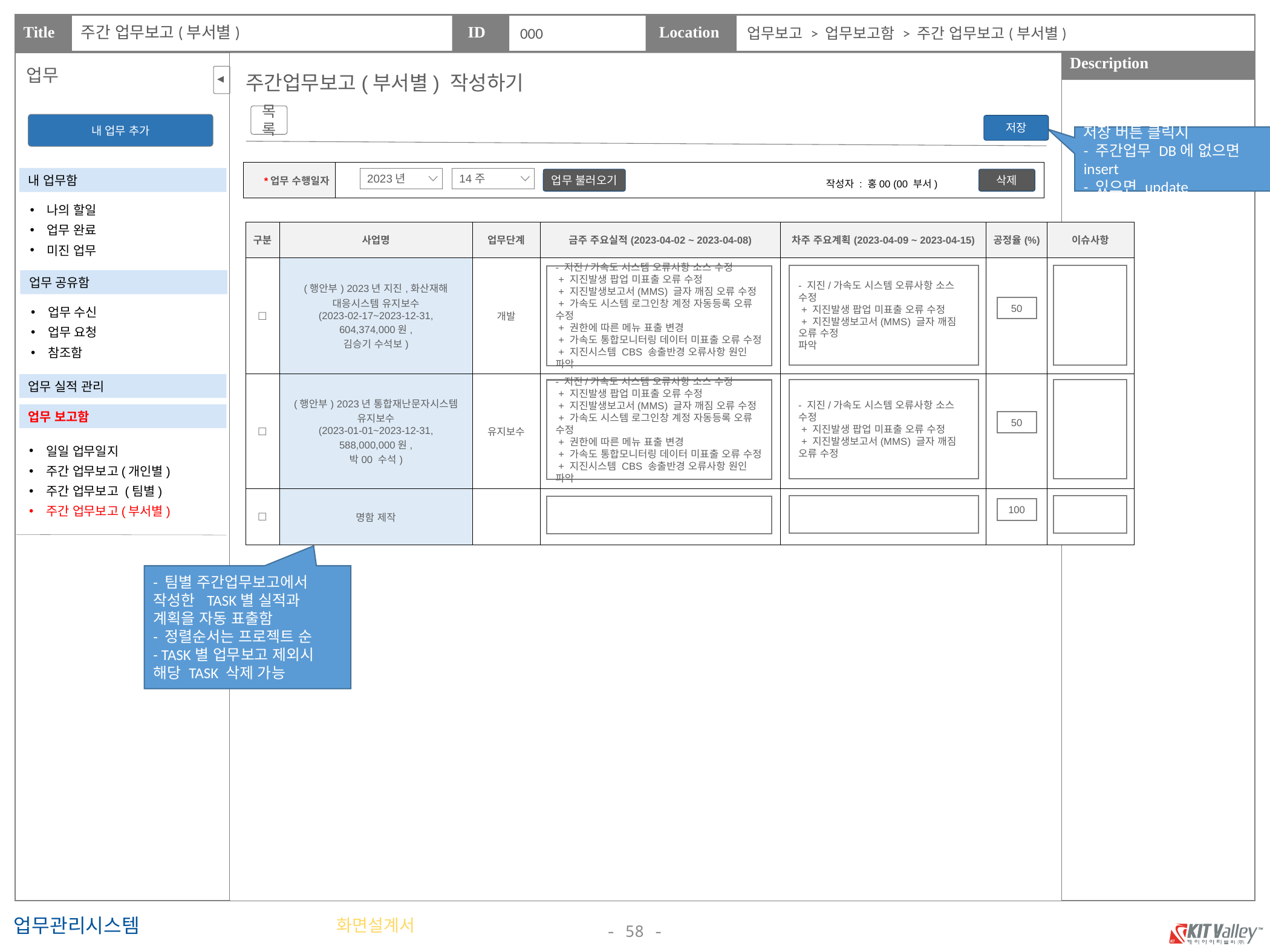

주간 업무보고(부서별)
000
업무보고 > 업무보고함 > 주간 업무보고(부서별)
업무

주간업무보고(부서별) 작성하기

목록
내 업무 추가
저장
저장 버튼 클릭시
- 주간업무 DB에 없으면 insert
- 있으면 update
| \*업무 수행일자 |  |
| --- | --- |
내 업무함
작성자 : 홍00 (00 부서)
2023년

14주

업무 불러오기
삭제
나의 할일
업무 완료
미진 업무
| 구분 | 사업명 | 업무단계 | 금주 주요실적(2023-04-02 ~ 2023-04-08) | 차주 주요계획(2023-04-09 ~ 2023-04-15) | 공정율(%) | 이슈사항 |
| --- | --- | --- | --- | --- | --- | --- |
| □ | (행안부) 2023년 지진,화산재해 대응시스템 유지보수 (2023-02-17~2023-12-31, 604,374,000원, 김승기 수석보) | 개발 |  |  |  |  |
| □ | (행안부) 2023년 통합재난문자시스템 유지보수 (2023-01-01~2023-12-31, 588,000,000원, 박00 수석) | 유지보수 |  |  |  |  |
| □ | 명함 제작 |  |  |  |  |  |
- 지진/가속도 시스템 오류사항 소스 수정
 + 지진발생 팝업 미표출 오류 수정
 + 지진발생보고서(MMS) 글자 깨짐 오류 수정
파악

- 지진/가속도 시스템 오류사항 소스 수정
 + 지진발생 팝업 미표출 오류 수정
 + 지진발생보고서(MMS) 글자 깨짐 오류 수정
 + 가속도 시스템 로그인창 계정 자동등록 오류 수정
 + 권한에 따른 메뉴 표출 변경
 + 가속도 통합모니터링 데이터 미표출 오류 수정
 + 지진시스템 CBS 송출반경 오류사항 원인 파악
업무 공유함
업무 수신
업무 요청
참조함
50
업무 실적 관리
- 지진/가속도 시스템 오류사항 소스 수정
 + 지진발생 팝업 미표출 오류 수정
 + 지진발생보고서(MMS) 글자 깨짐 오류 수정

- 지진/가속도 시스템 오류사항 소스 수정
 + 지진발생 팝업 미표출 오류 수정
 + 지진발생보고서(MMS) 글자 깨짐 오류 수정
 + 가속도 시스템 로그인창 계정 자동등록 오류 수정
 + 권한에 따른 메뉴 표출 변경
 + 가속도 통합모니터링 데이터 미표출 오류 수정
 + 지진시스템 CBS 송출반경 오류사항 원인 파악
업무 보고함
50
일일 업무일지
주간 업무보고(개인별)
주간 업무보고 (팀별)
주간 업무보고(부서별)

100
- 팀별 주간업무보고에서 작성한  TASK별 실적과 계획을 자동 표출함
- 정렬순서는 프로젝트 순
- TASK별 업무보고 제외시 해당 TASK 삭제 가능